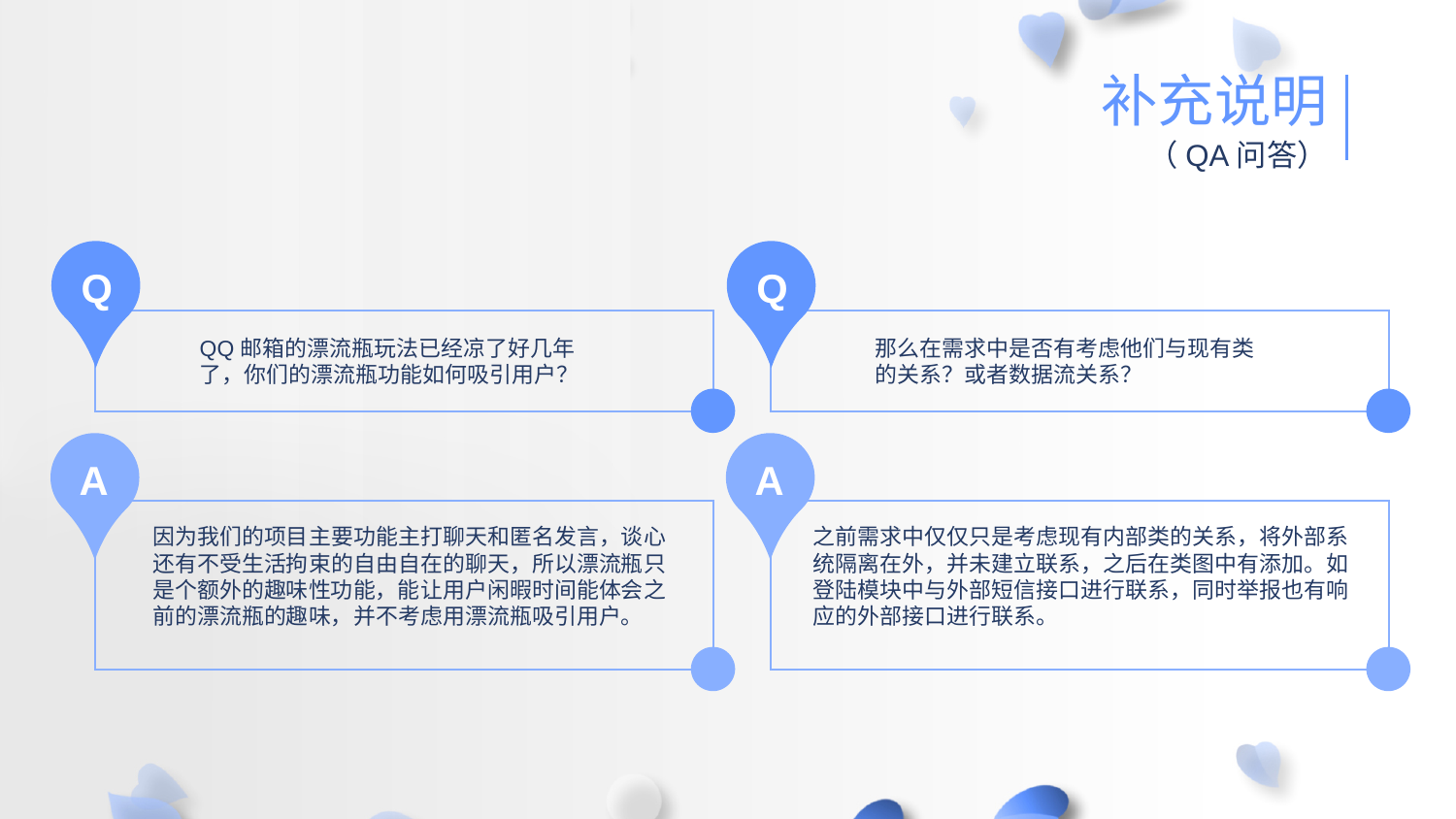

补充说明
（QA问答）

Q

QQ邮箱的漂流瓶玩法已经凉了好几年了，你们的漂流瓶功能如何吸引用户？

Q

那么在需求中是否有考虑他们与现有类的关系？或者数据流关系？

A

因为我们的项目主要功能主打聊天和匿名发言，谈心还有不受生活拘束的自由自在的聊天，所以漂流瓶只是个额外的趣味性功能，能让用户闲暇时间能体会之前的漂流瓶的趣味，并不考虑用漂流瓶吸引用户。

A

之前需求中仅仅只是考虑现有内部类的关系，将外部系统隔离在外，并未建立联系，之后在类图中有添加。如登陆模块中与外部短信接口进行联系，同时举报也有响应的外部接口进行联系。